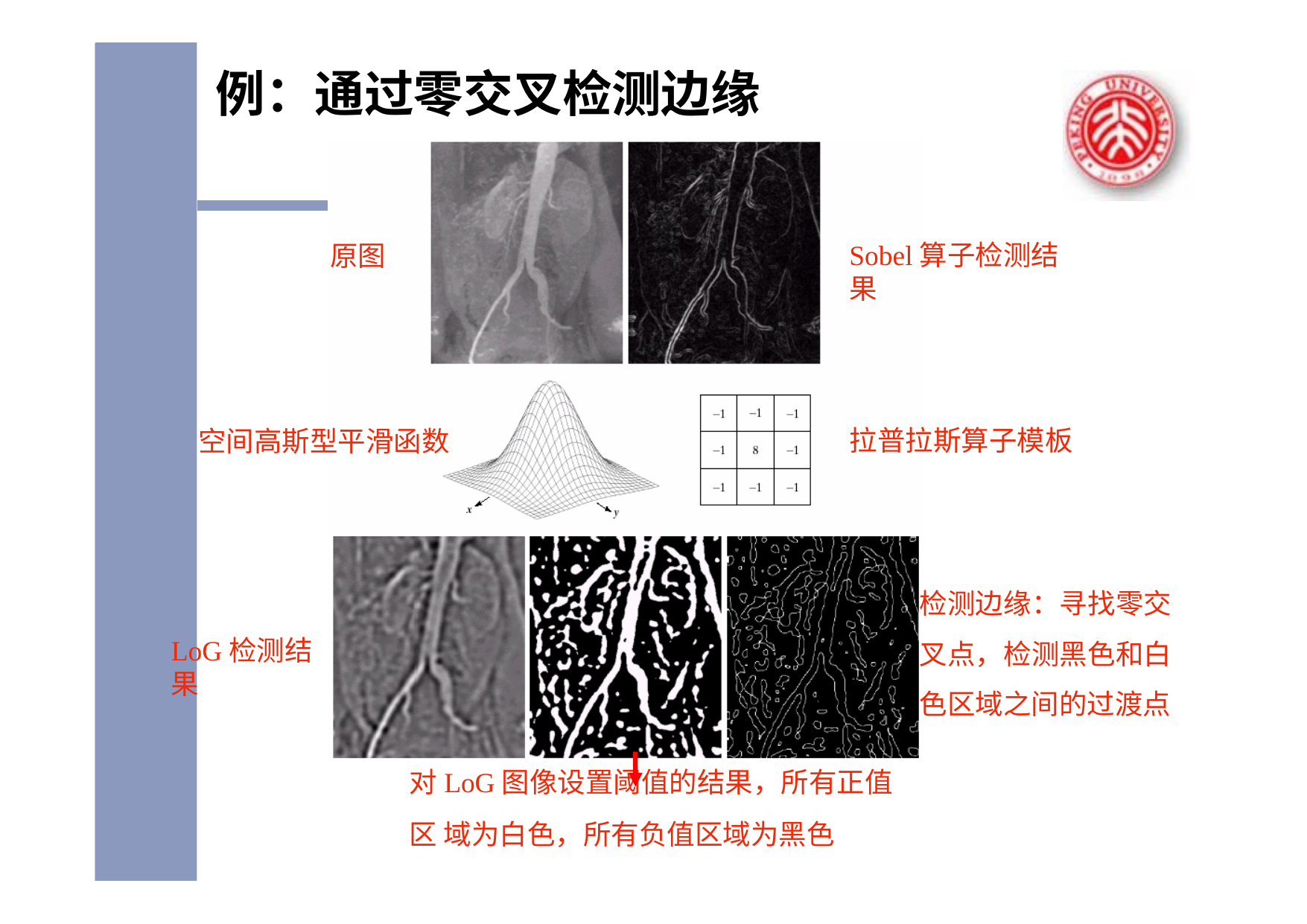

# 例：通过零交叉检测边缘

Sobel算子检测结果
原图
拉普拉斯算子模板
空间高斯型平滑函数
检测边缘：寻找零交 叉点，检测黑色和白 色区域之间的过渡点
LoG检测结果
对LoG图像设置阈值的结果，所有正值区 域为白色，所有负值区域为黑色